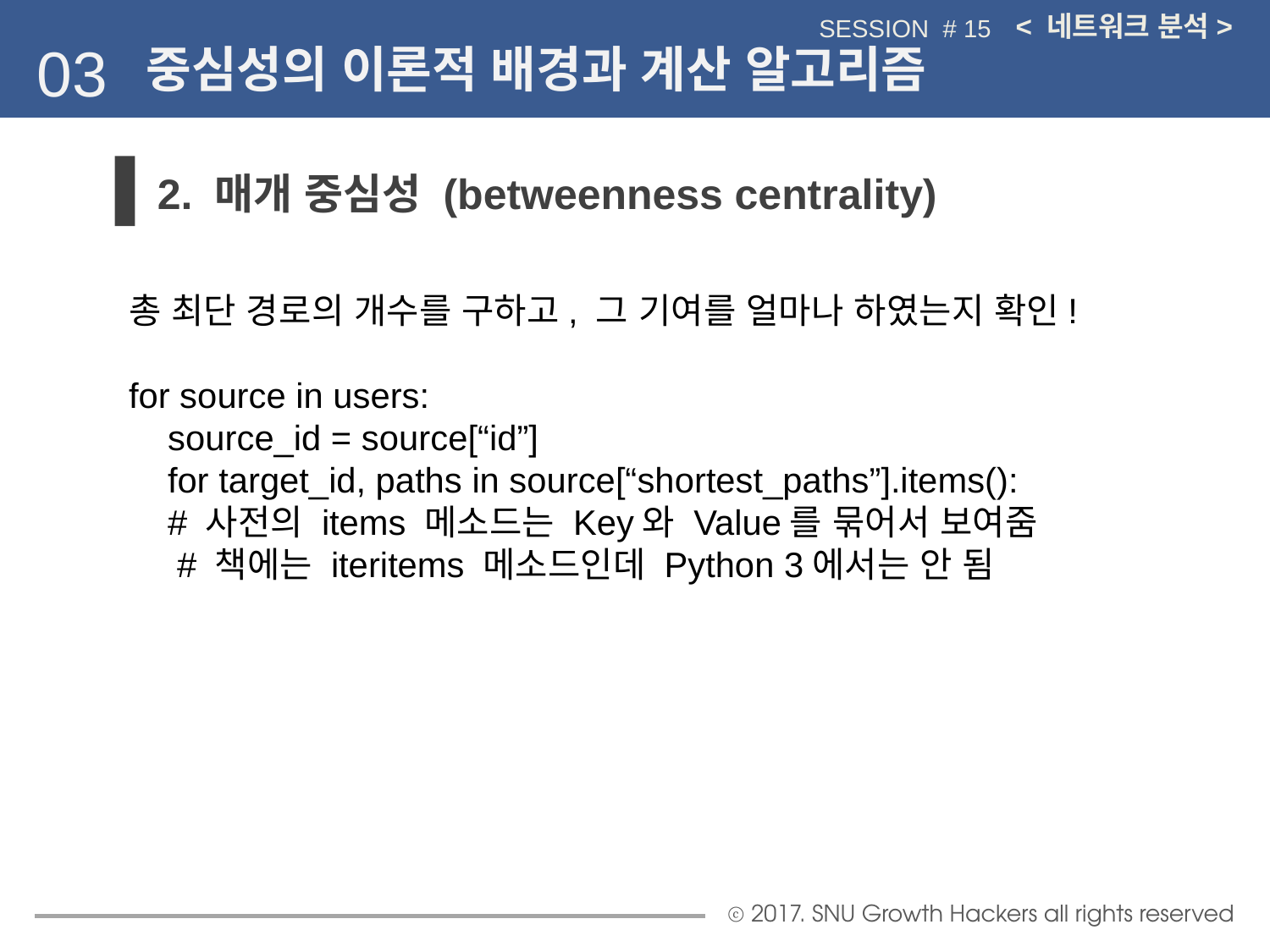

< 네트워크 분석>
SESSION  # 15
03
중심성의 이론적 배경과 계산 알고리즘

2. 매개 중심성 (betweenness centrality)
총 최단 경로의 개수를 구하고, 그 기여를 얼마나 하였는지 확인!
for source in users:
    source_id = source[“id”]
    for target_id, paths in source[“shortest_paths”].items():
    # 사전의 items 메소드는 Key와 Value를 묶어서 보여줌
    # 책에는 iteritems 메소드인데 Python 3에서는 안 됨
ⓒ 2017. SNU Growth Hackers all rights reserved